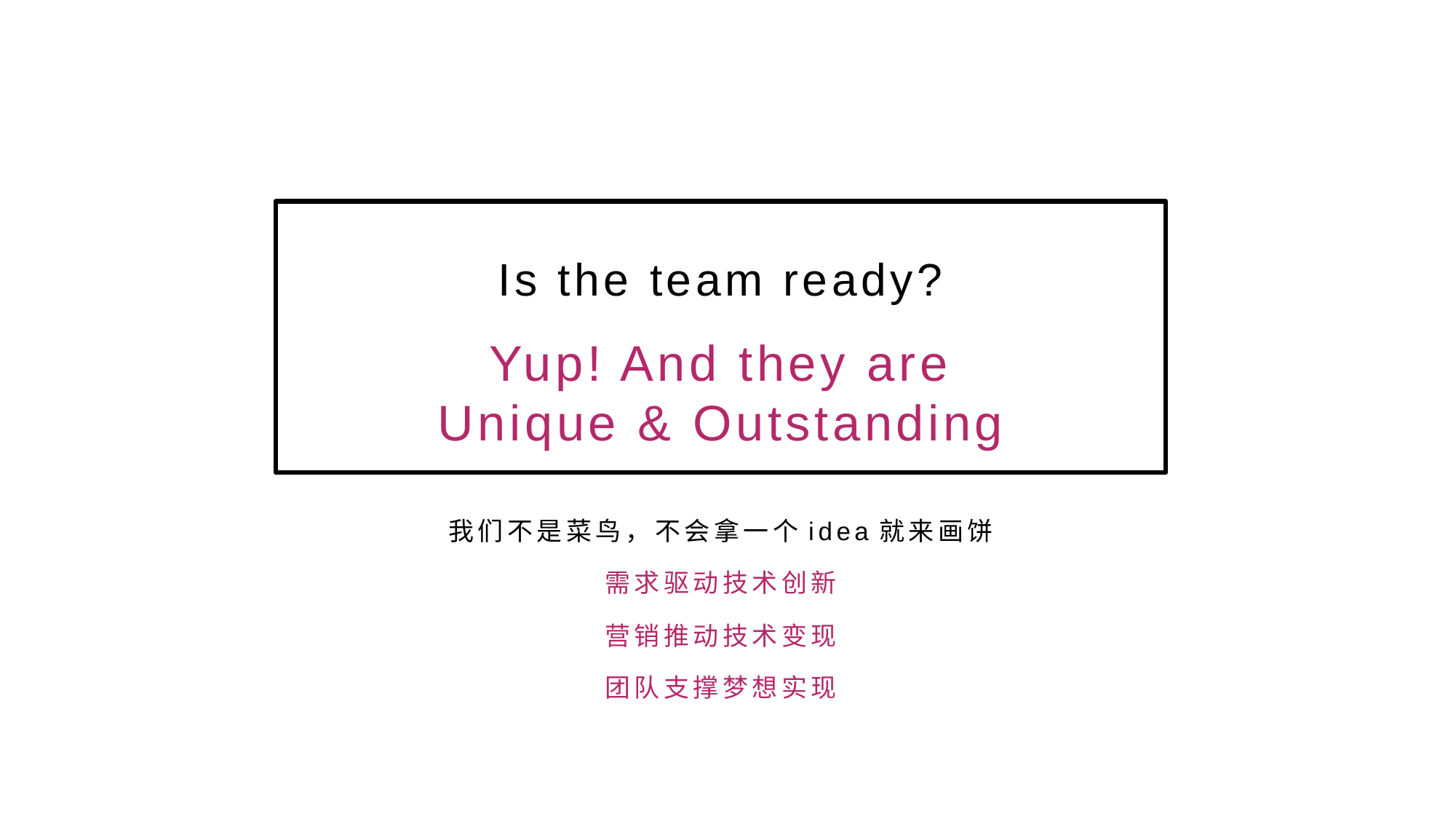

Is the team ready?
Yup! And they are Unique & Outstanding
我们不是菜鸟，不会拿一个idea就来画饼
需求驱动技术创新
营销推动技术变现
团队支撑梦想实现